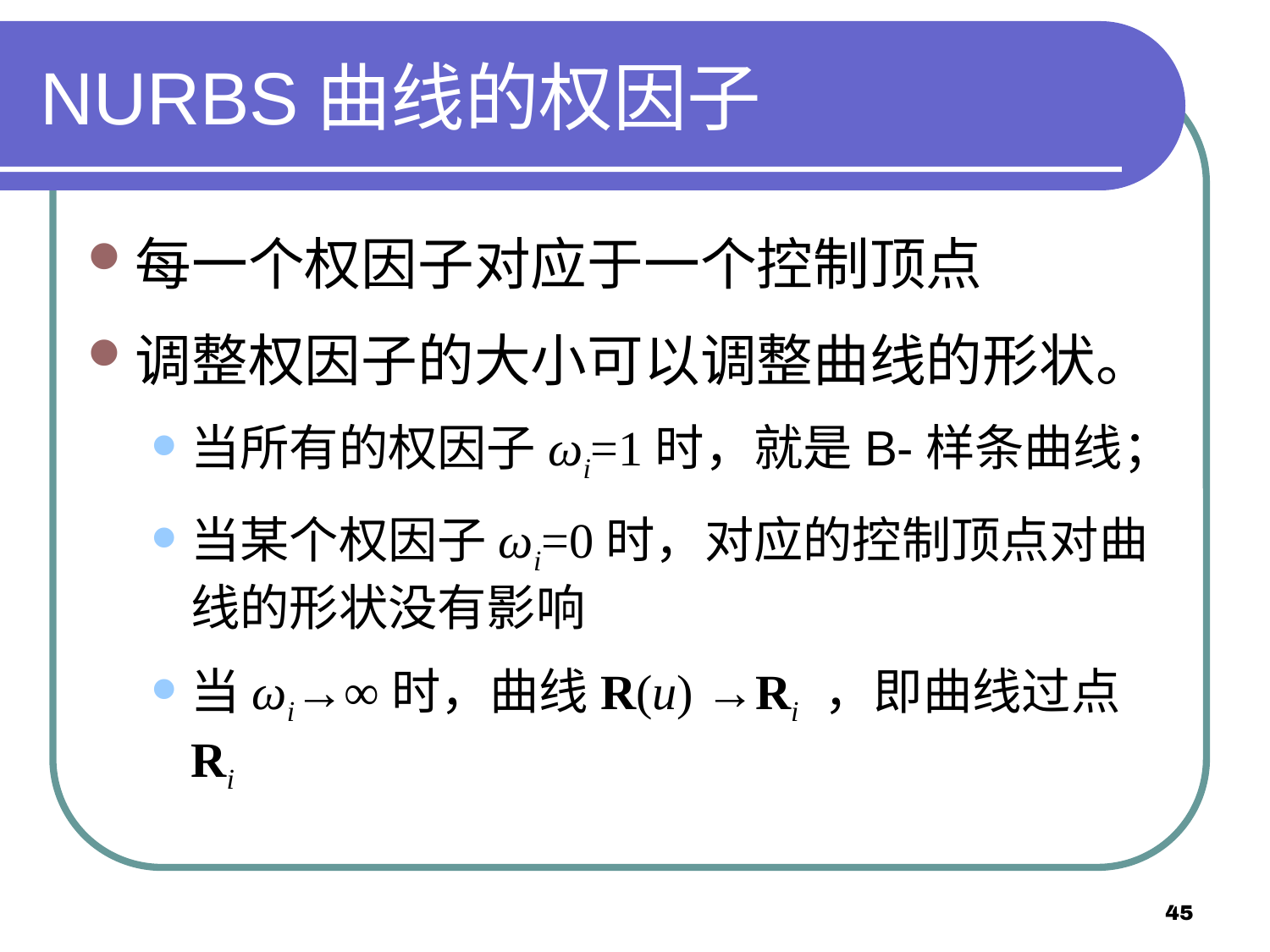

# NURBS曲线的权因子
每一个权因子对应于一个控制顶点
调整权因子的大小可以调整曲线的形状。
当所有的权因子ωi=1时，就是B-样条曲线；
当某个权因子ωi=0时，对应的控制顶点对曲线的形状没有影响
当ωi→∞时，曲线R(u) →Ri ，即曲线过点Ri
45